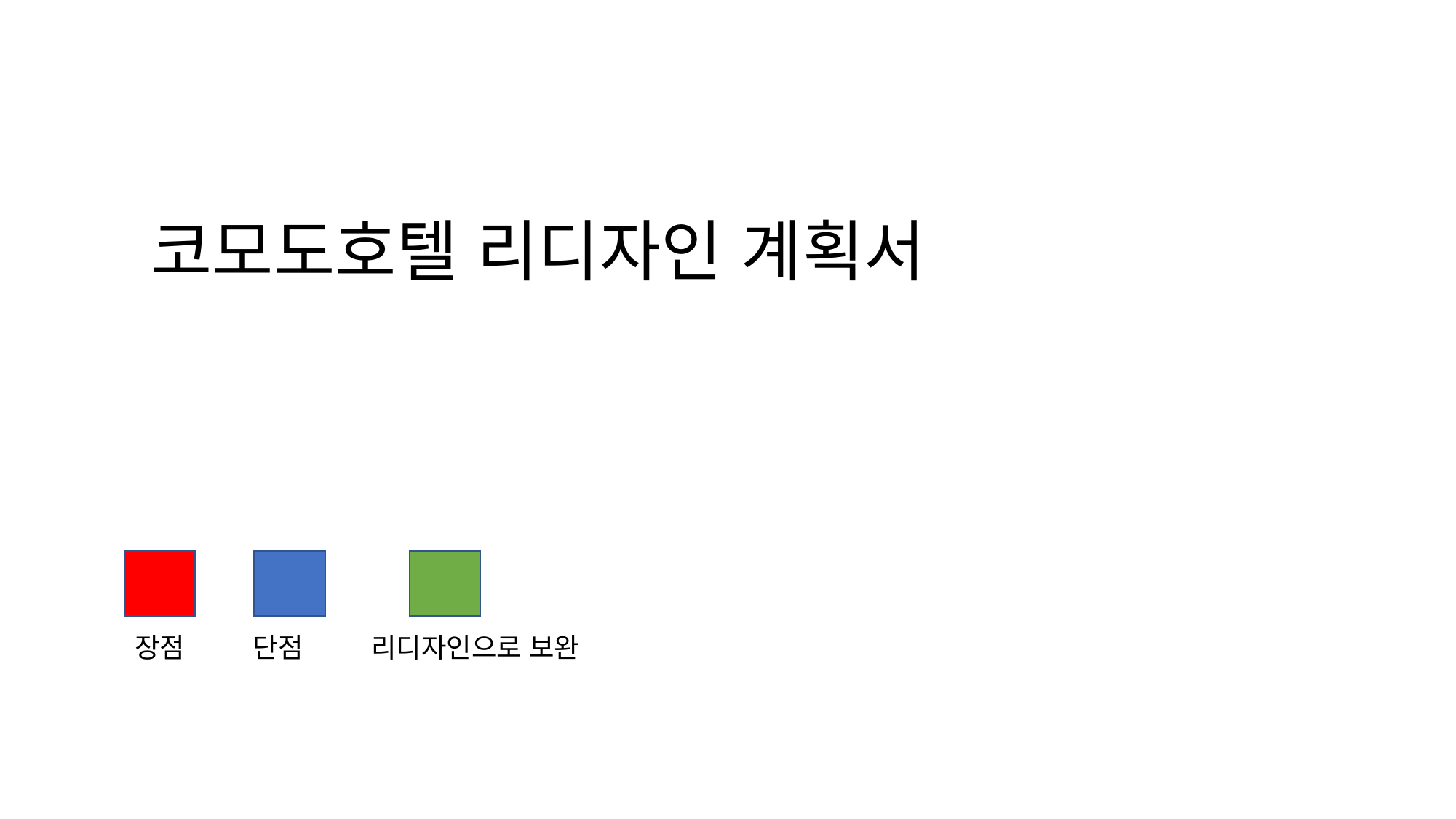

코모도호텔 리디자인 계획서

장점
단점
리디자인으로 보완